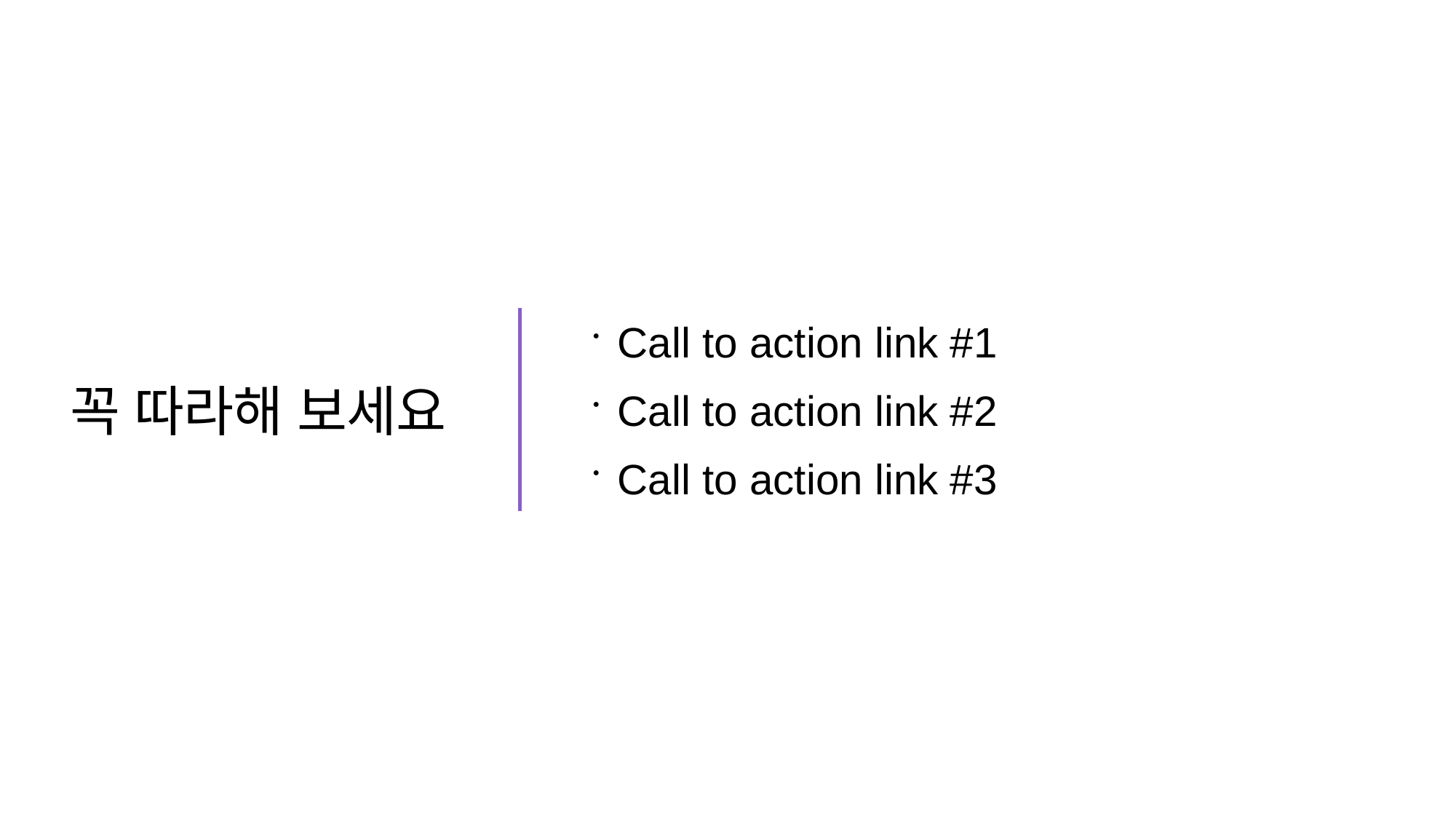

Call to action link #1
Call to action link #2
Call to action link #3
# 꼭 따라해 보세요